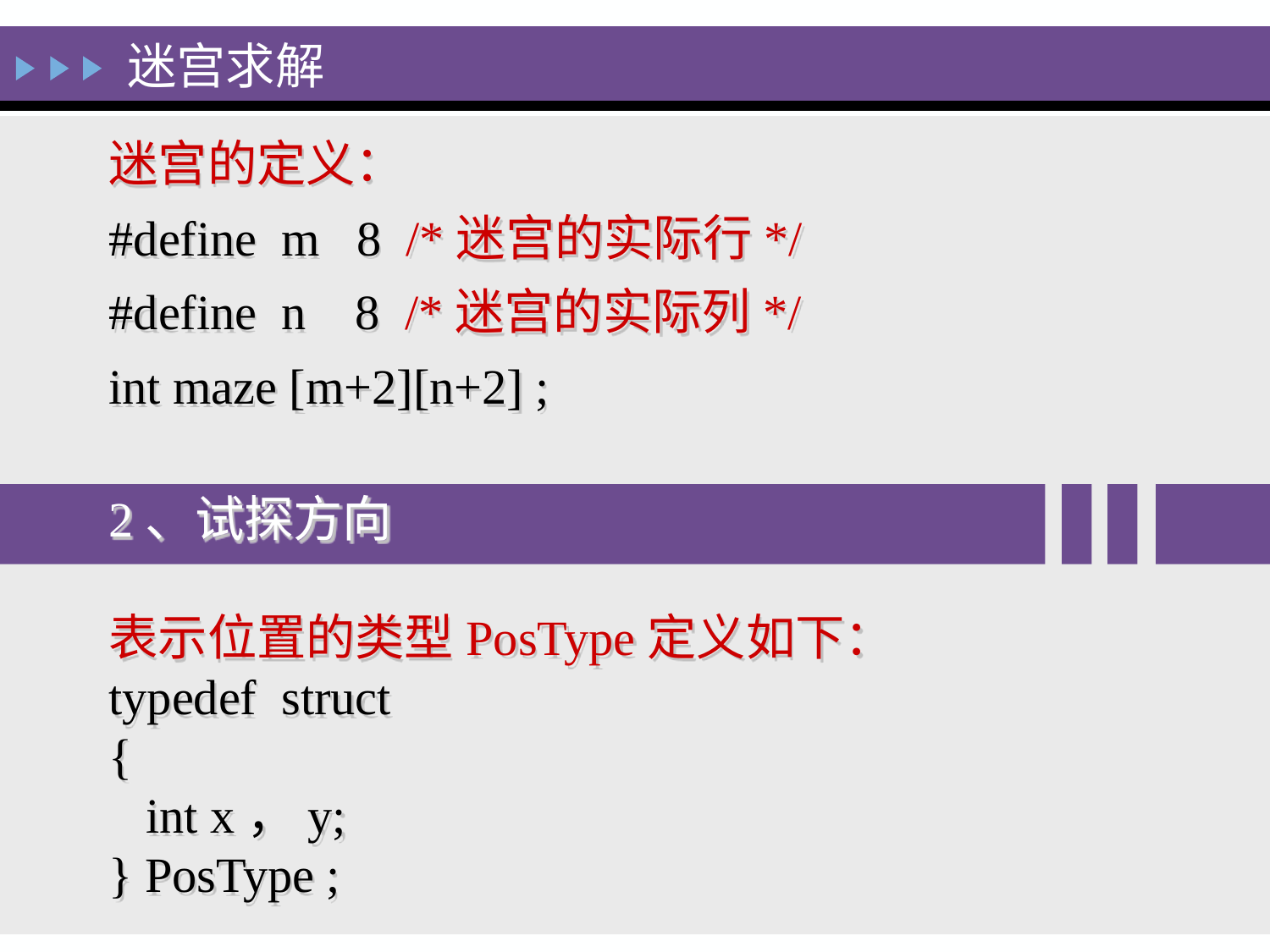

迷宫求解

迷宫的定义：
#define  m   8  /*迷宫的实际行*/
#define  n    8  /*迷宫的实际列*/
int maze [m+2][n+2] ;

2、试探方向

表示位置的类型PosType定义如下：
typedef  struct
{
   int x，y;
} PosType ;